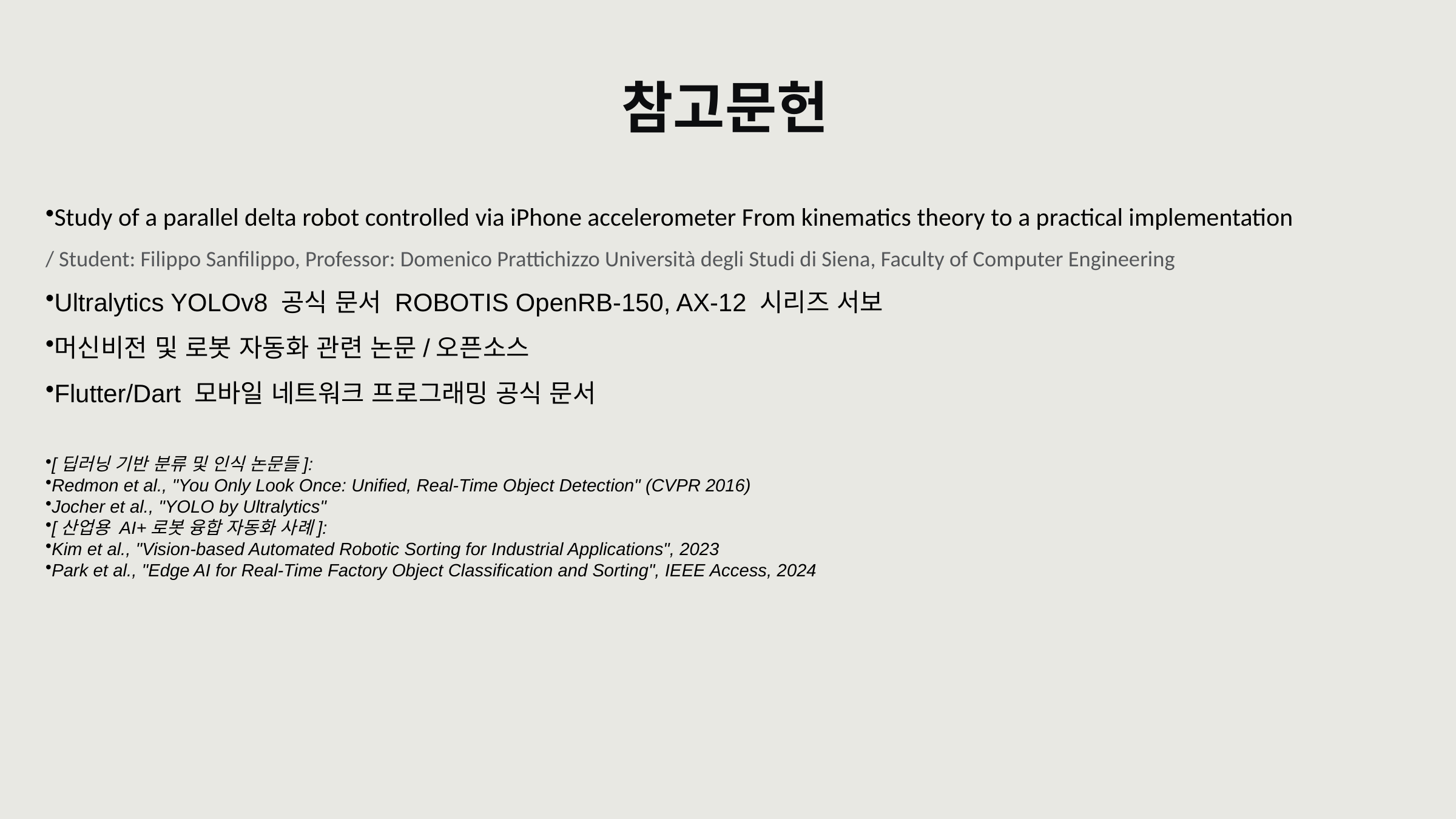

참고문헌

Study of a parallel delta robot controlled via iPhone accelerometer From kinematics theory to a practical implementation
/ Student: Filippo Sanfilippo, Professor: Domenico Prattichizzo Università degli Studi di Siena, Faculty of Computer Engineering
Ultralytics YOLOv8 공식 문서 ROBOTIS OpenRB-150, AX-12 시리즈 서보
머신비전 및 로봇 자동화 관련 논문/오픈소스
Flutter/Dart 모바일 네트워크 프로그래밍 공식 문서

[딥러닝 기반 분류 및 인식 논문들]:
Redmon et al., "You Only Look Once: Unified, Real-Time Object Detection" (CVPR 2016)
Jocher et al., "YOLO by Ultralytics"
[산업용 AI+로봇 융합 자동화 사례]:
Kim et al., "Vision-based Automated Robotic Sorting for Industrial Applications", 2023
Park et al., "Edge AI for Real-Time Factory Object Classification and Sorting", IEEE Access, 2024